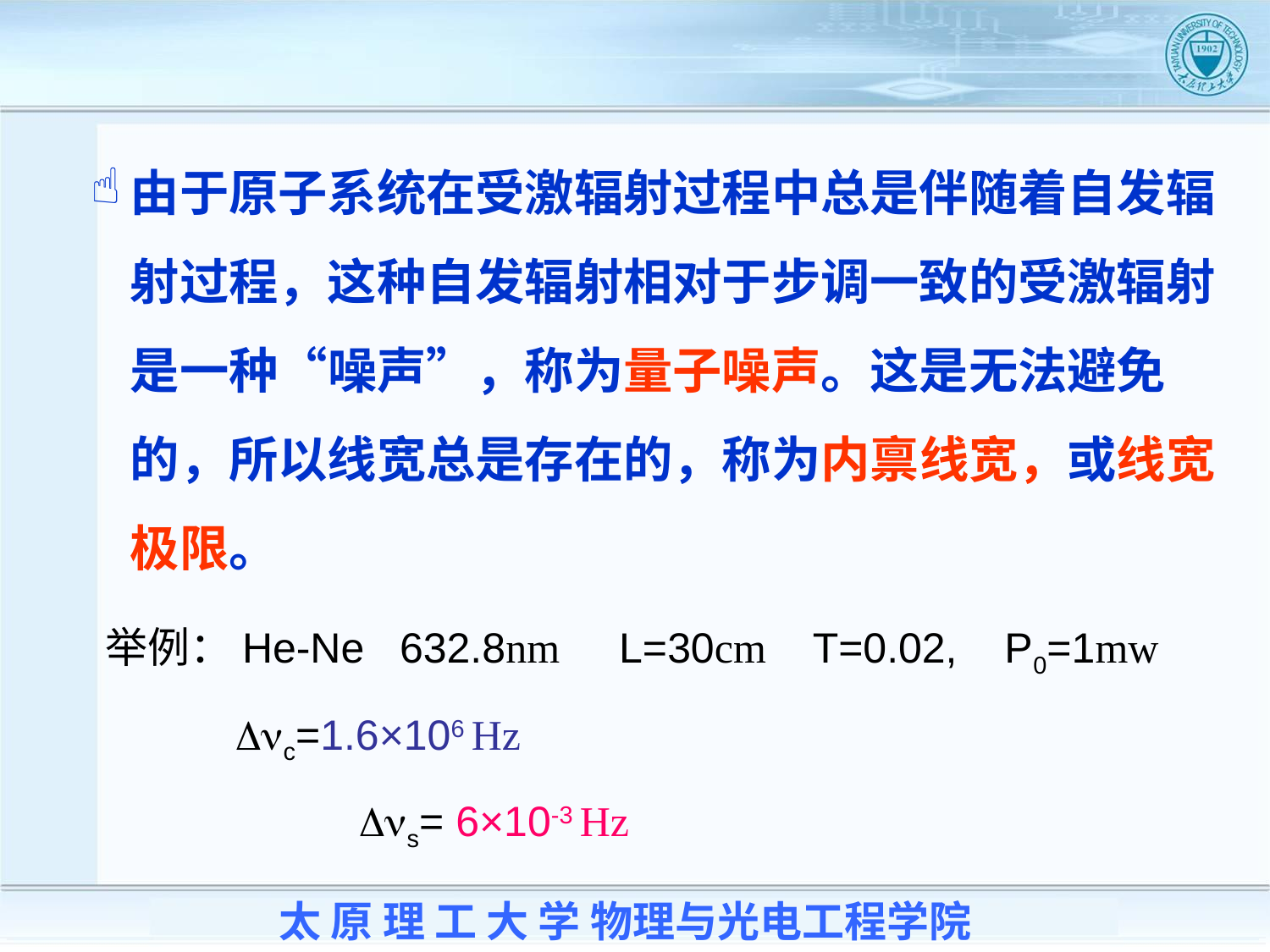

由于原子系统在受激辐射过程中总是伴随着自发辐射过程，这种自发辐射相对于步调一致的受激辐射是一种“噪声”，称为量子噪声。这是无法避免的，所以线宽总是存在的，称为内禀线宽，或线宽极限。
举例：He-Ne   632.8nm     L=30cm    T=0.02,    P0=1mw
           Δνc=1.6×106 Hz
            Δνs= 6×10-3 Hz